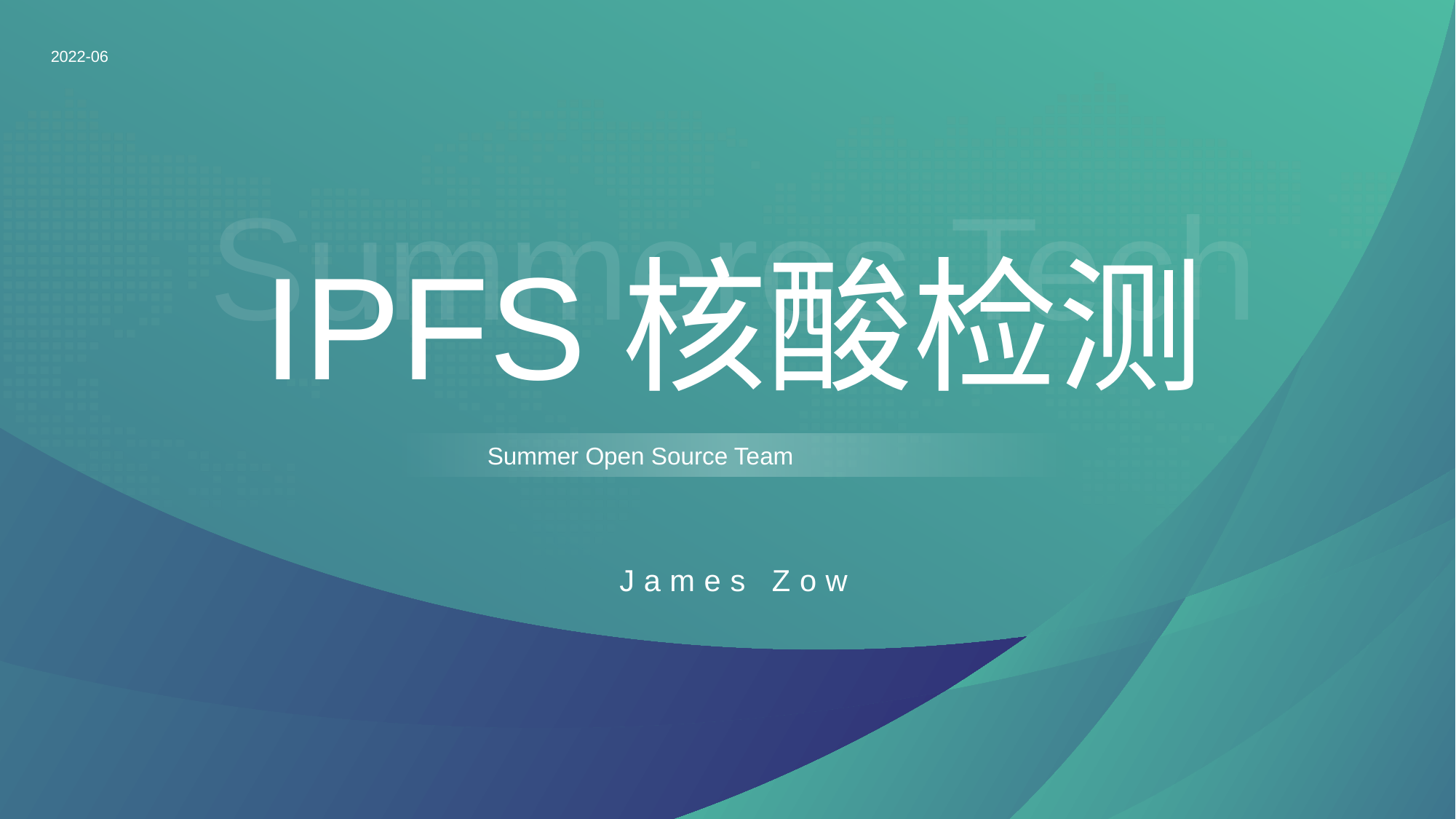

2022-06
Summeros Tech
IPFS核酸检测

Summer Open Source Team
James Zow